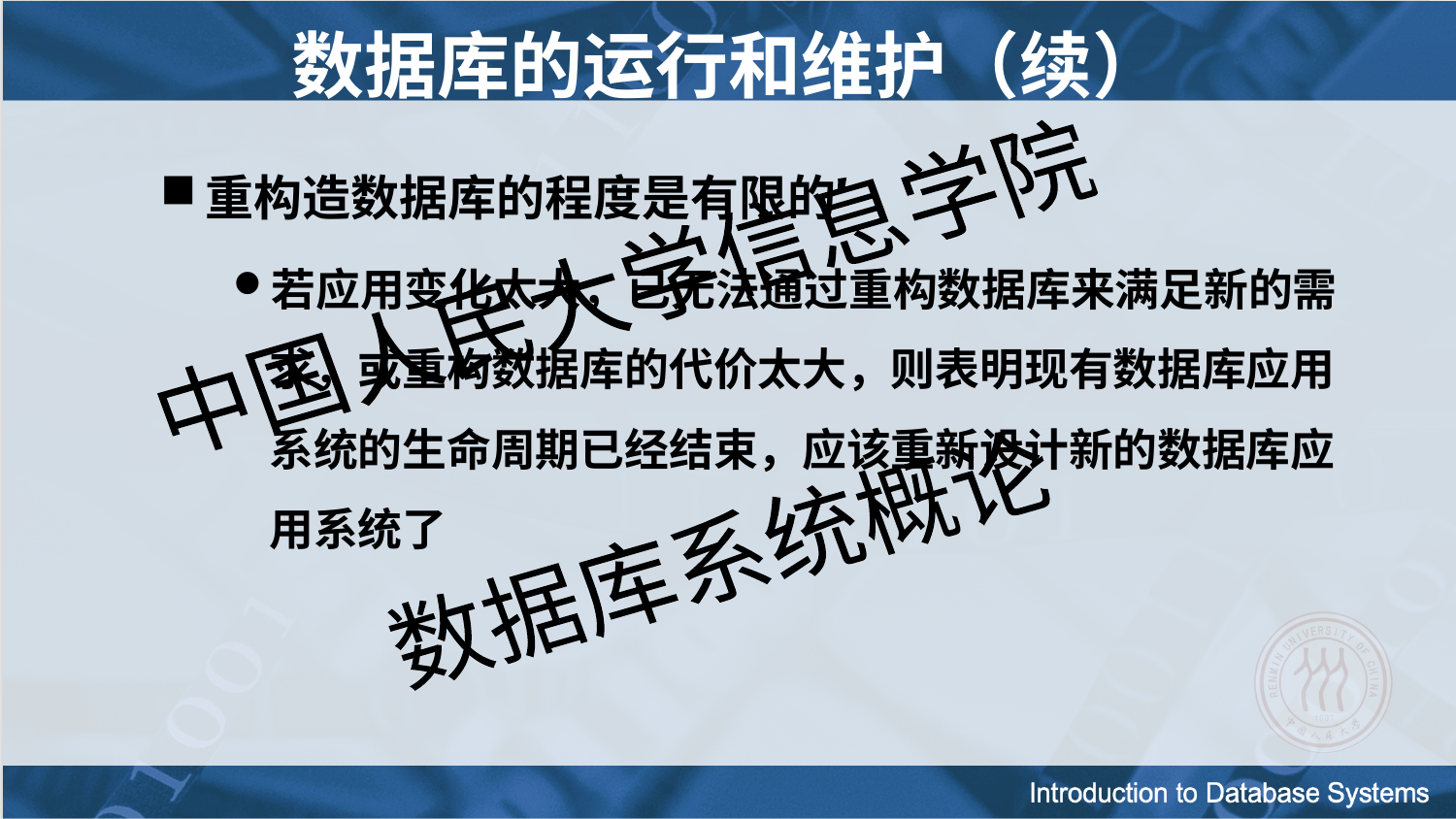

数据库的运行和维护（续）
重构造数据库的程度是有限的
若应用变化太大，已无法通过重构数据库来满足新的需求，或重构数据库的代价太大，则表明现有数据库应用系统的生命周期已经结束，应该重新设计新的数据库应用系统了